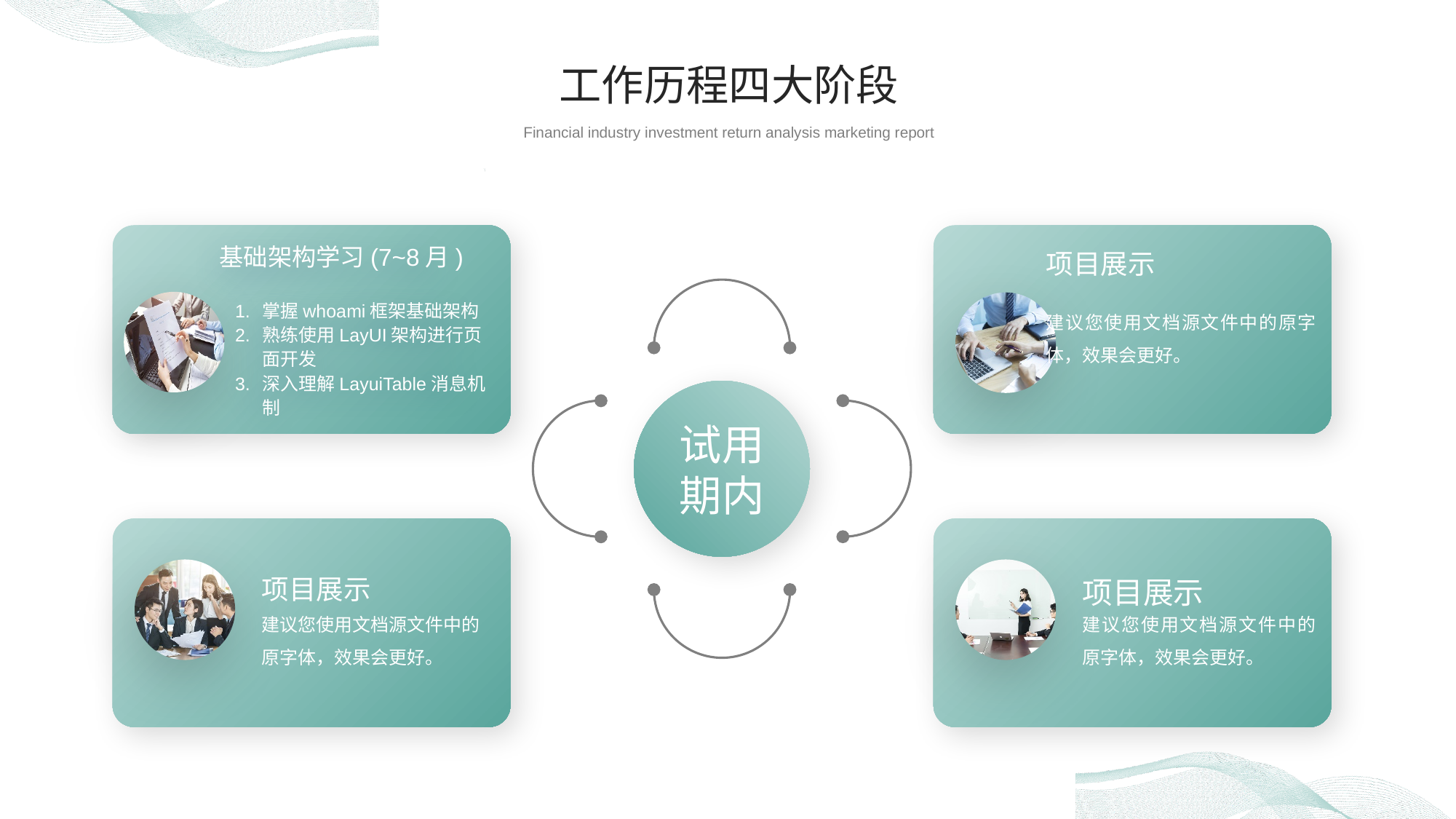

工作历程四大阶段
Financial industry investment return analysis marketing report

项目展示
建议您使用文档源文件中的原字体，效果会更好。
基础架构学习(7~8月)
掌握whoami框架基础架构
熟练使用LayUI架构进行页面开发
深入理解LayuiTable消息机制

试用期内

项目展示
项目展示
建议您使用文档源文件中的原字体，效果会更好。

建议您使用文档源文件中的原字体，效果会更好。